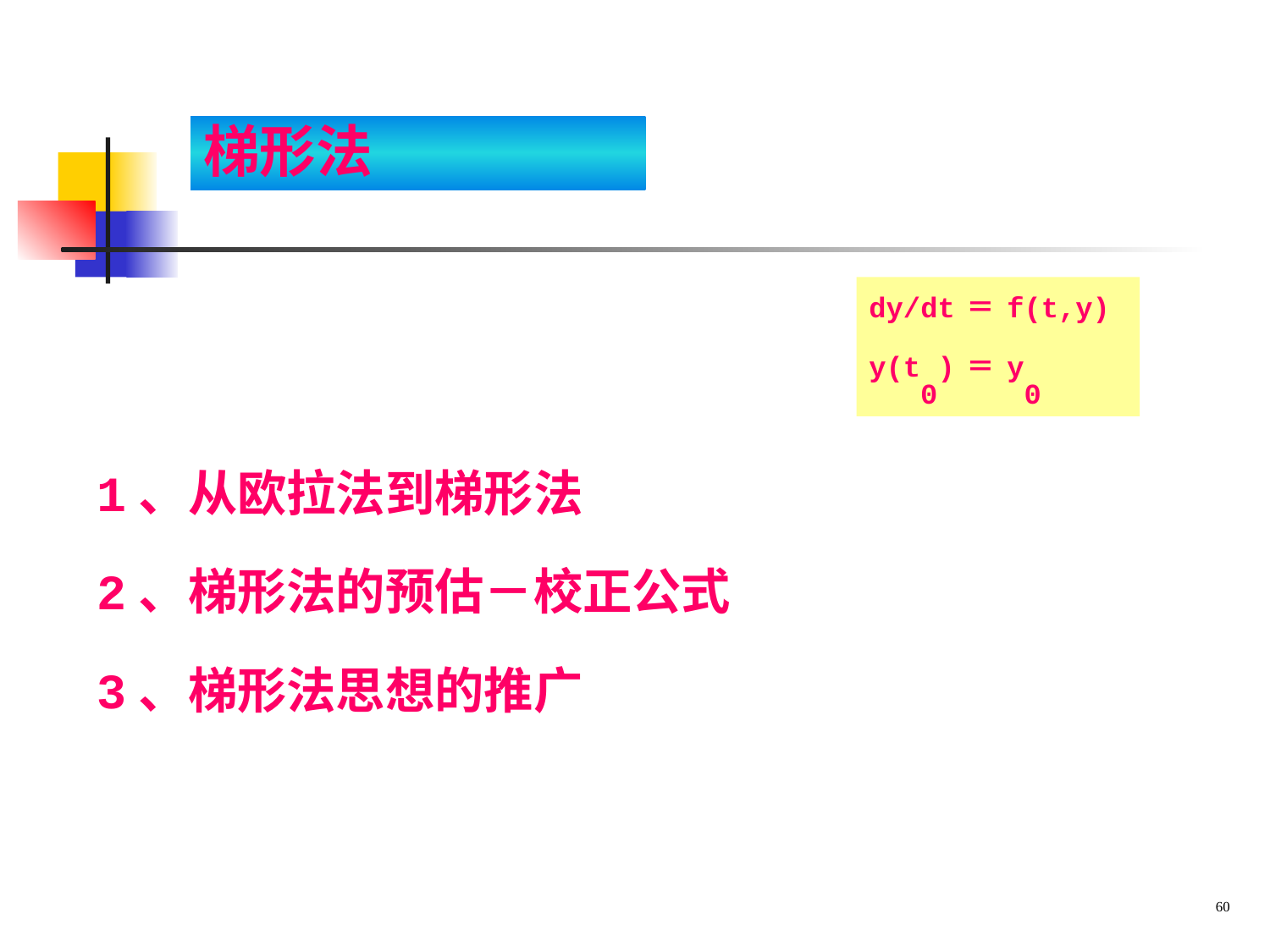

# 梯形法
dy/dt＝f(t,y)
y(t0)＝y0
1、从欧拉法到梯形法
2、梯形法的预估－校正公式
3、梯形法思想的推广
60